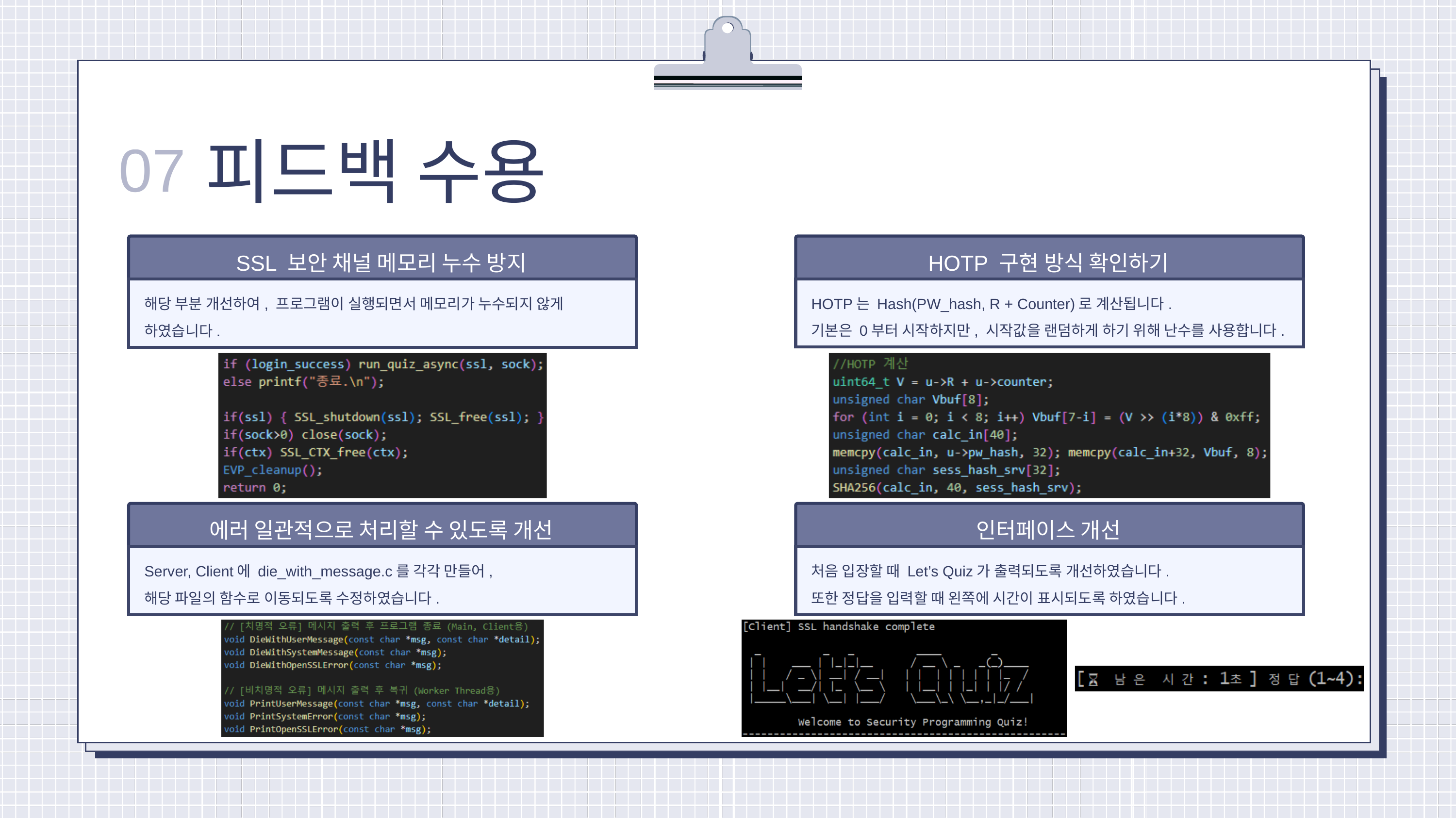

피드백 수용
07

SSL 보안 채널 메모리 누수 방지

해당 부분 개선하여, 프로그램이 실행되면서 메모리가 누수되지 않게 하였습니다.

HOTP 구현 방식 확인하기

HOTP는 Hash(PW_hash, R + Counter)로 계산됩니다.
기본은 0부터 시작하지만, 시작값을 랜덤하게 하기 위해 난수를 사용합니다.

에러 일관적으로 처리할 수 있도록 개선

Server, Client에 die_with_message.c를 각각 만들어,
해당 파일의 함수로 이동되도록 수정하였습니다.

인터페이스 개선

처음 입장할 때 Let’s Quiz가 출력되도록 개선하였습니다.
또한 정답을 입력할 때 왼쪽에 시간이 표시되도록 하였습니다.